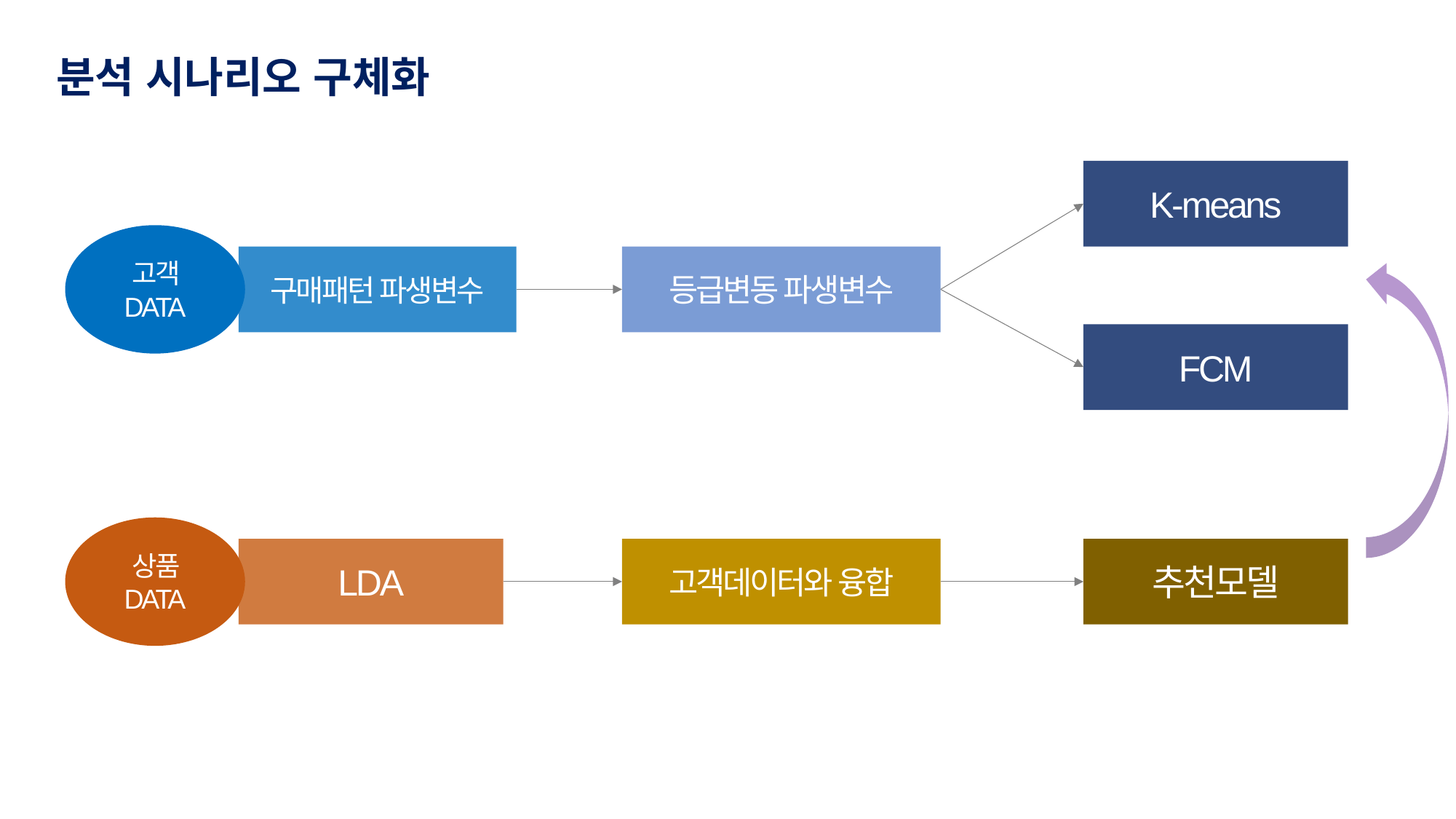

분석 시나리오 구체화
K-means
고객 DATA
구매패턴 파생변수
등급변동 파생변수

FCM
상품 DATA
고객데이터와 융합
LDA
추천모델